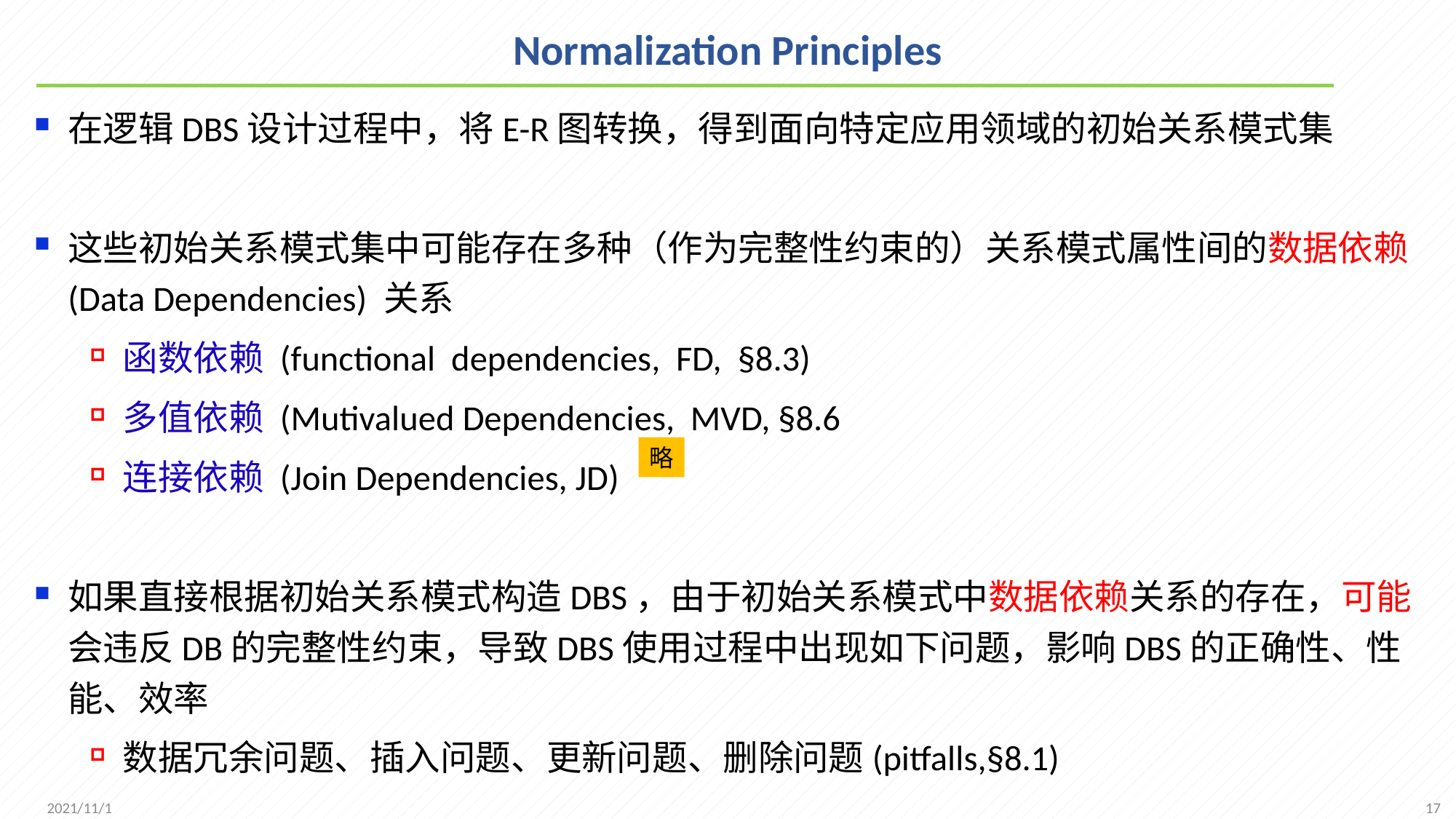

# Normalization Principles
在逻辑DBS设计过程中，将E-R图转换，得到面向特定应用领域的初始关系模式集

这些初始关系模式集中可能存在多种（作为完整性约束的）关系模式属性间的数据依赖 (Data Dependencies) 关系
函数依赖 (functional  dependencies,  FD,  §8.3)
多值依赖 (Mutivalued Dependencies,  MVD, §8.6
连接依赖 (Join Dependencies, JD)

如果直接根据初始关系模式构造DBS，由于初始关系模式中数据依赖关系的存在，可能会违反DB的完整性约束，导致DBS使用过程中出现如下问题，影响DBS的正确性、性能、效率
数据冗余问题、插入问题、更新问题、删除问题(pitfalls,§8.1)

略
17
2021/11/1